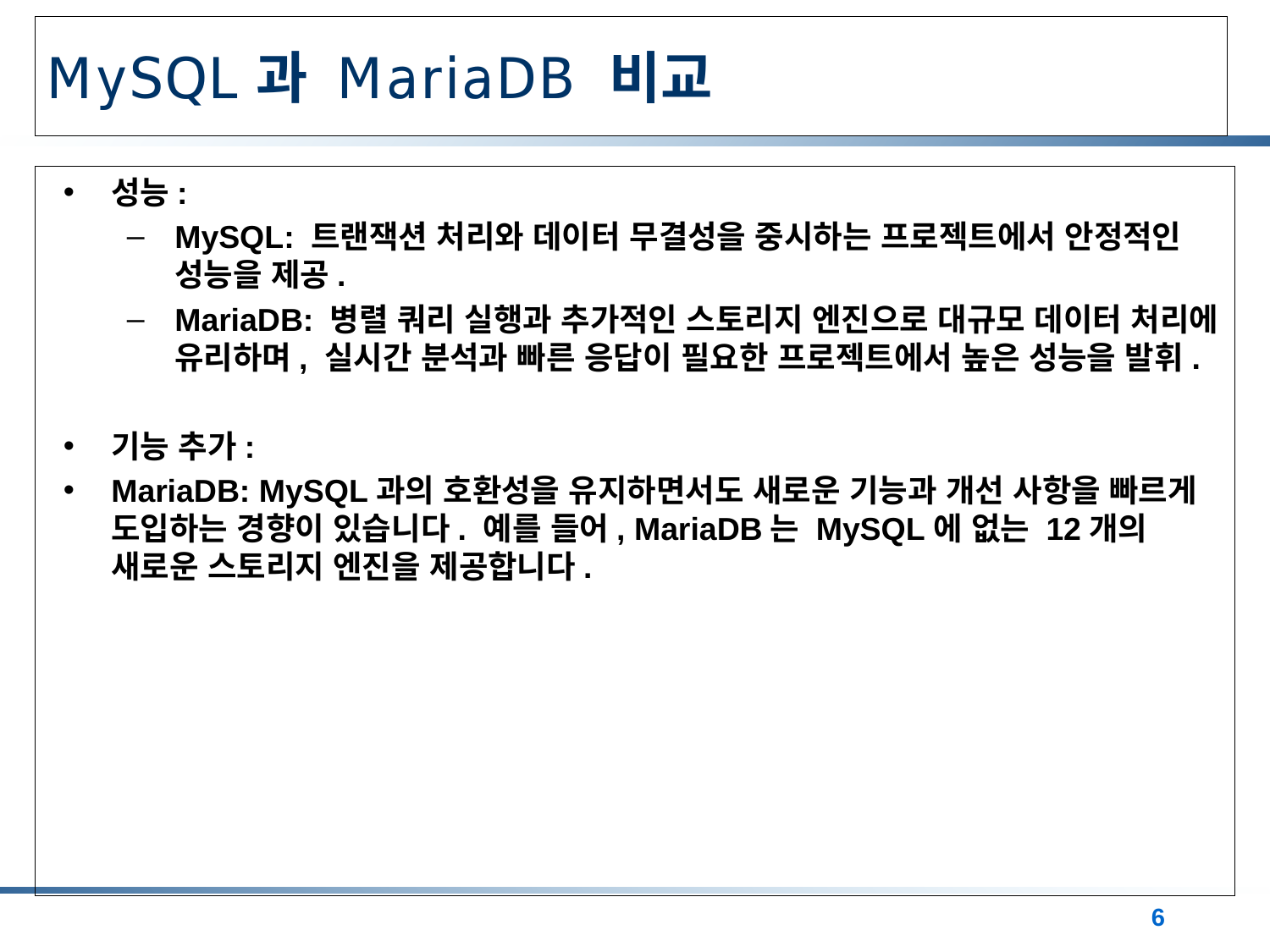

# MySQL과 MariaDB 비교
성능:
MySQL: 트랜잭션 처리와 데이터 무결성을 중시하는 프로젝트에서 안정적인 성능을 제공.
MariaDB: 병렬 쿼리 실행과 추가적인 스토리지 엔진으로 대규모 데이터 처리에 유리하며, 실시간 분석과 빠른 응답이 필요한 프로젝트에서 높은 성능을 발휘.

기능 추가:
MariaDB: MySQL과의 호환성을 유지하면서도 새로운 기능과 개선 사항을 빠르게 도입하는 경향이 있습니다. 예를 들어, MariaDB는 MySQL에 없는 12개의 새로운 스토리지 엔진을 제공합니다.